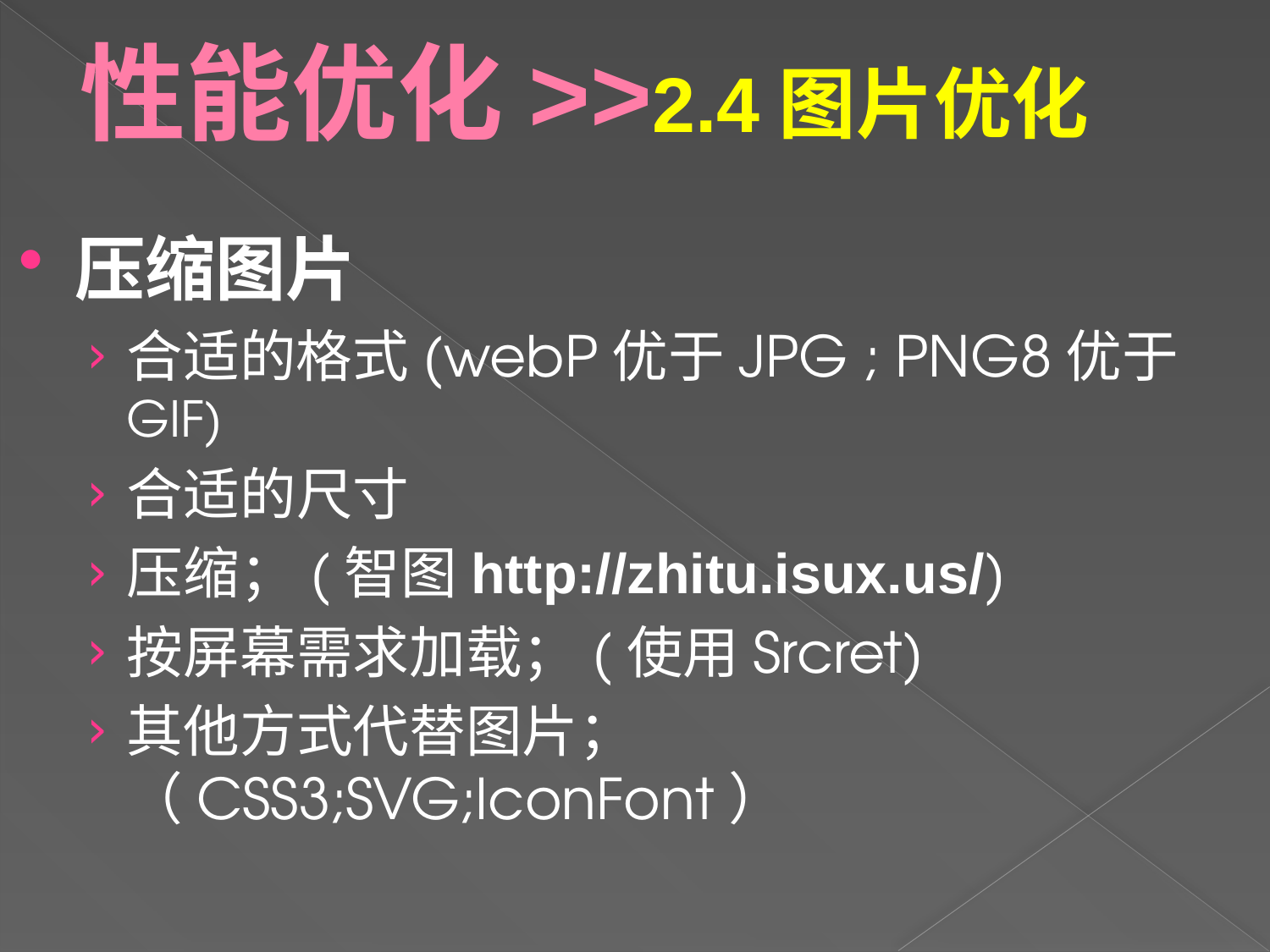

# 性能优化>>2.4图片优化
压缩图片
合适的格式(webP优于JPG ; PNG8优于GIF)
合适的尺寸
压缩；(智图http://zhitu.isux.us/)
按屏幕需求加载；(使用Srcret)
其他方式代替图片；（CSS3;SVG;IconFont）